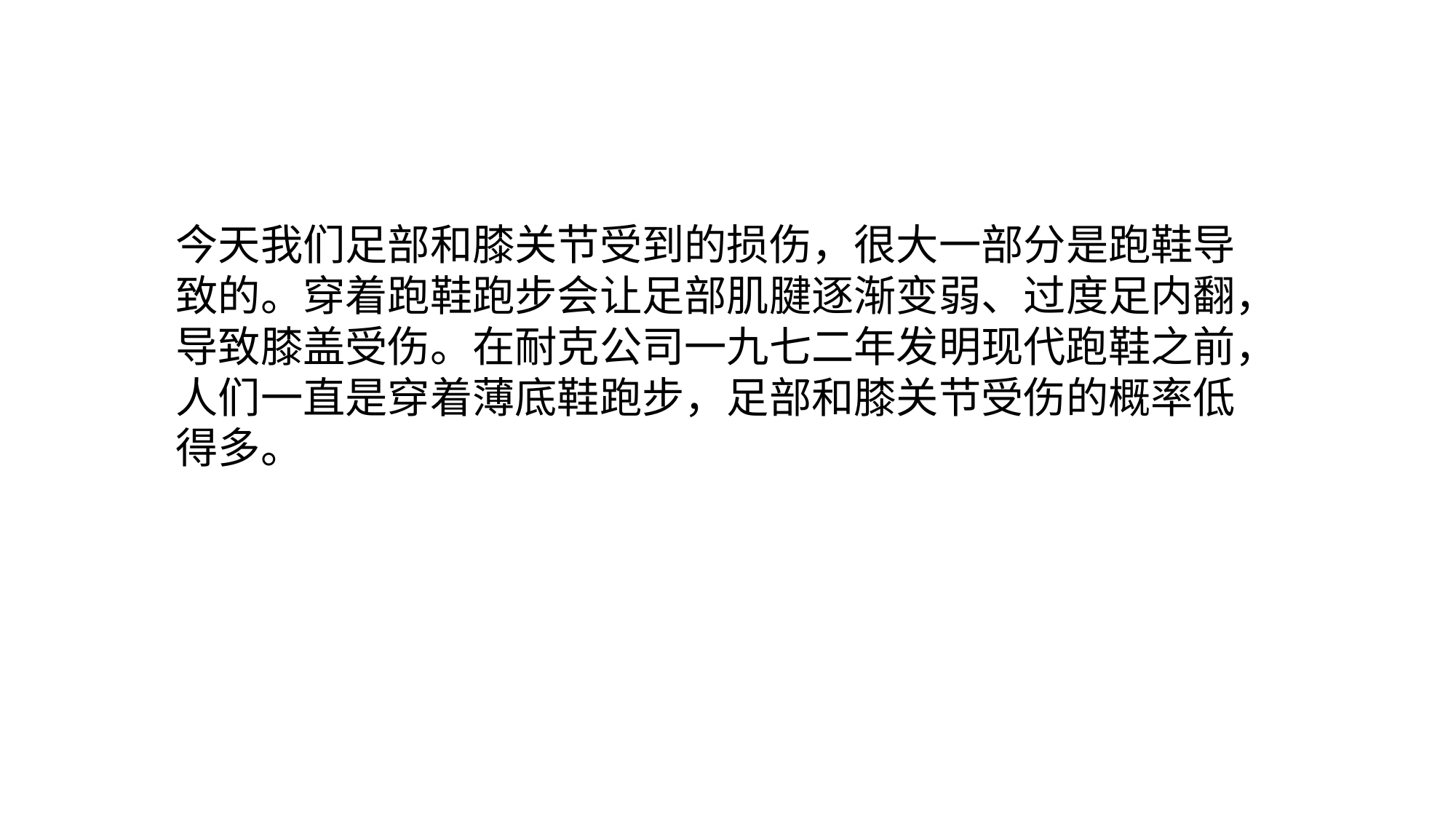

今天我们足部和膝关节受到的损伤，很大一部分是跑鞋导致的。穿着跑鞋跑步会让足部肌腱逐渐变弱、过度足内翻，导致膝盖受伤。在耐克公司一九七二年发明现代跑鞋之前，人们一直是穿着薄底鞋跑步，足部和膝关节受伤的概率低得多。